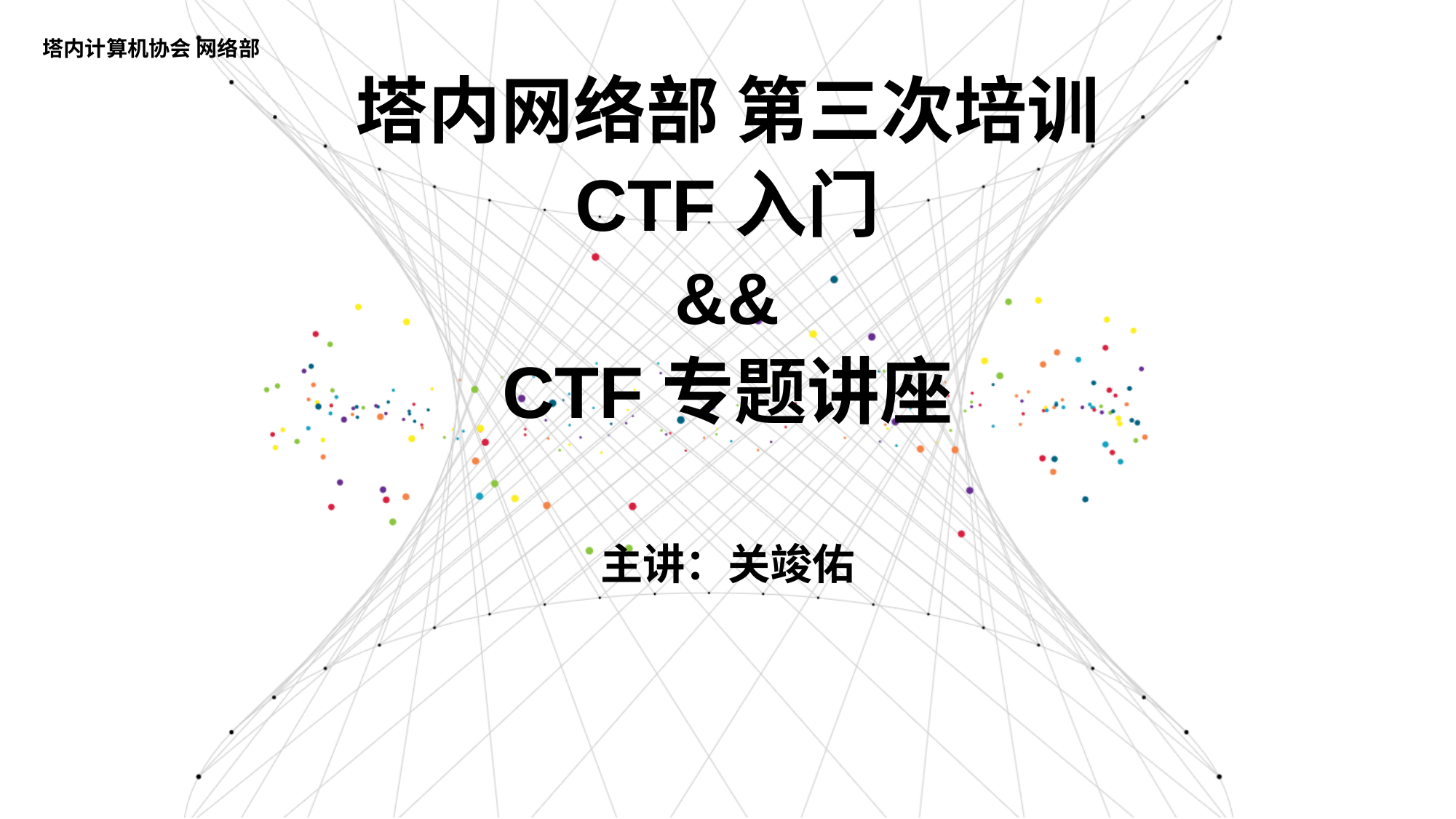

塔内计算机协会 网络部
塔内网络部 第三次培训
CTF入门
&&
CTF专题讲座

主讲：关竣佑